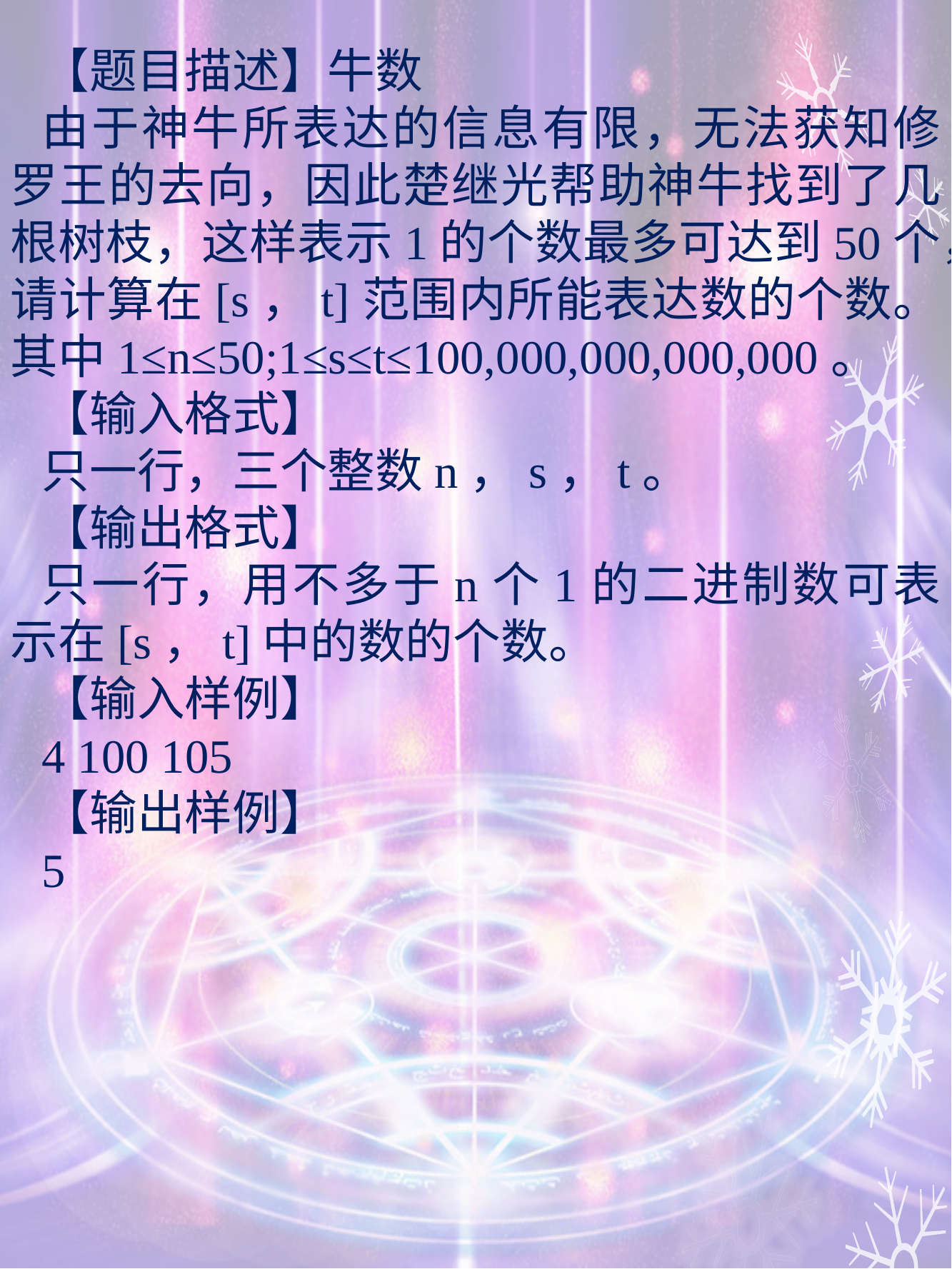

【题目描述】牛数
由于神牛所表达的信息有限，无法获知修罗王的去向，因此楚继光帮助神牛找到了几根树枝，这样表示1的个数最多可达到50个，请计算在[s，t]范围内所能表达数的个数。其中1≤n≤50;1≤s≤t≤100,000,000,000,000。
【输入格式】
只一行，三个整数n，s，t。
【输出格式】
只一行，用不多于n个1的二进制数可表示在[s，t]中的数的个数。
【输入样例】
4 100 105
【输出样例】
5